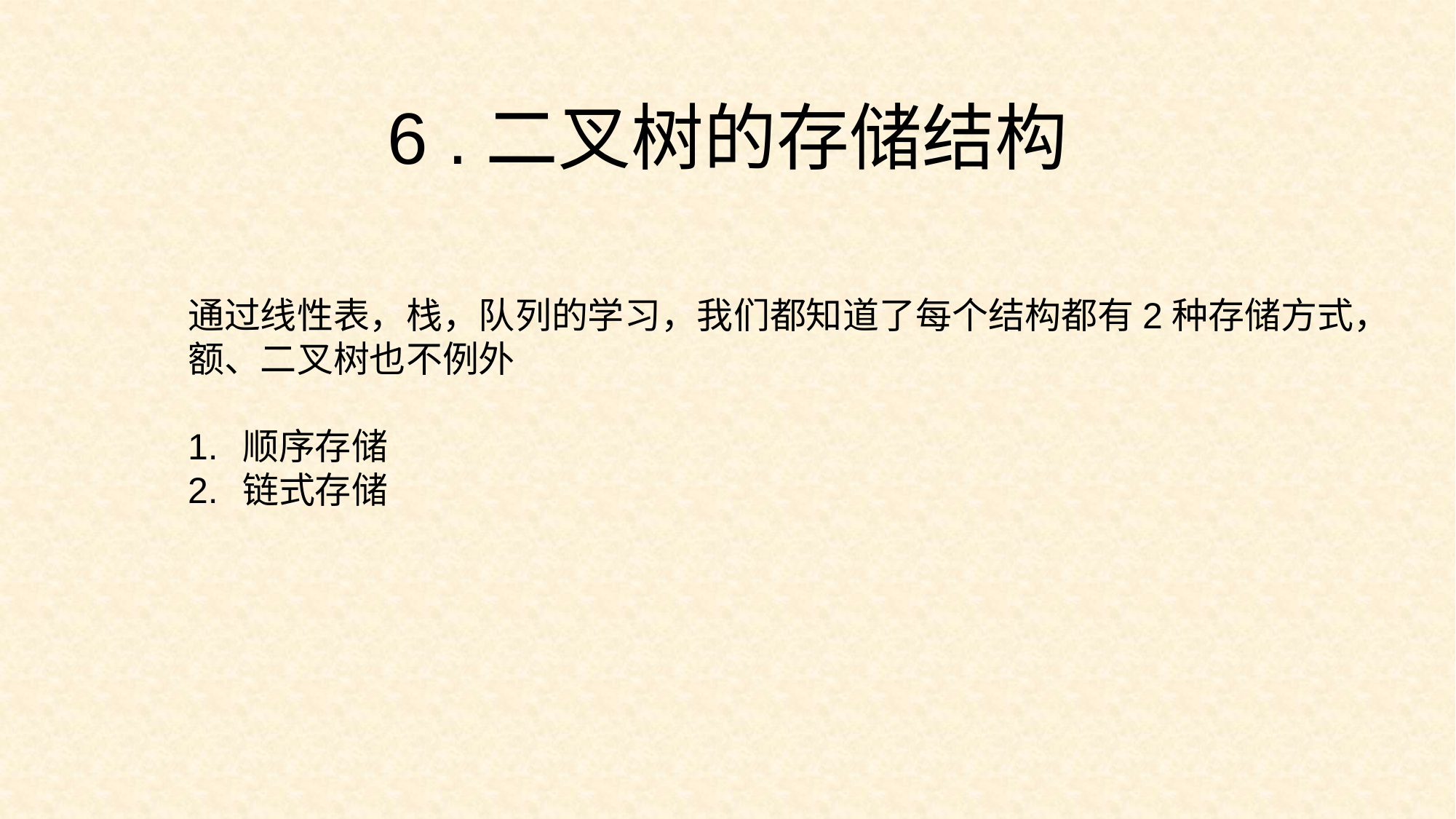

6 .二叉树的存储结构
通过线性表，栈，队列的学习，我们都知道了每个结构都有2种存储方式，额、二叉树也不例外

顺序存储
链式存储